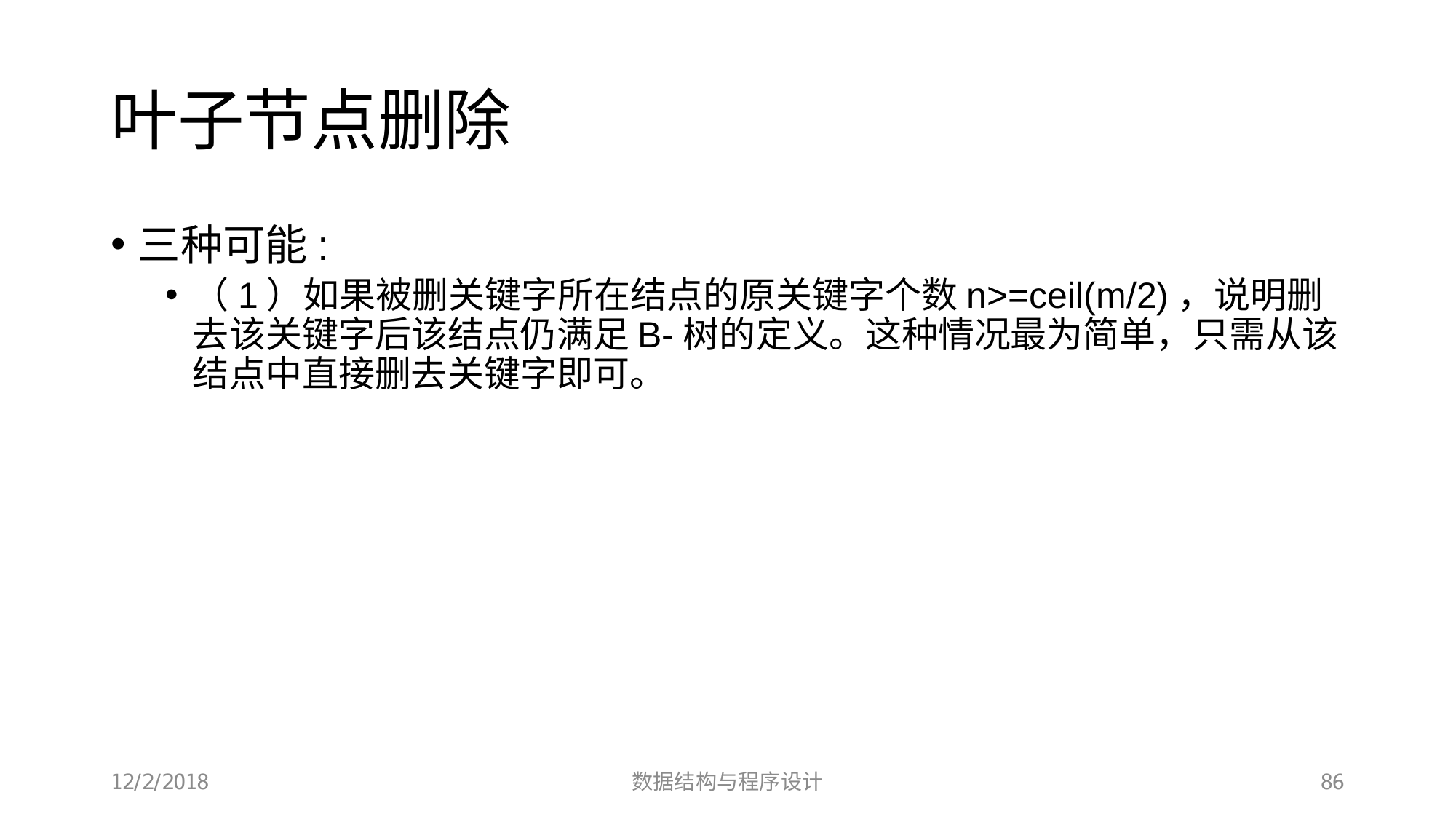

# 叶子节点删除
三种可能:
（1）如果被删关键字所在结点的原关键字个数n>=ceil(m/2)，说明删去该关键字后该结点仍满足B-树的定义。这种情况最为简单，只需从该结点中直接删去关键字即可。
12/2/2018
数据结构与程序设计
86